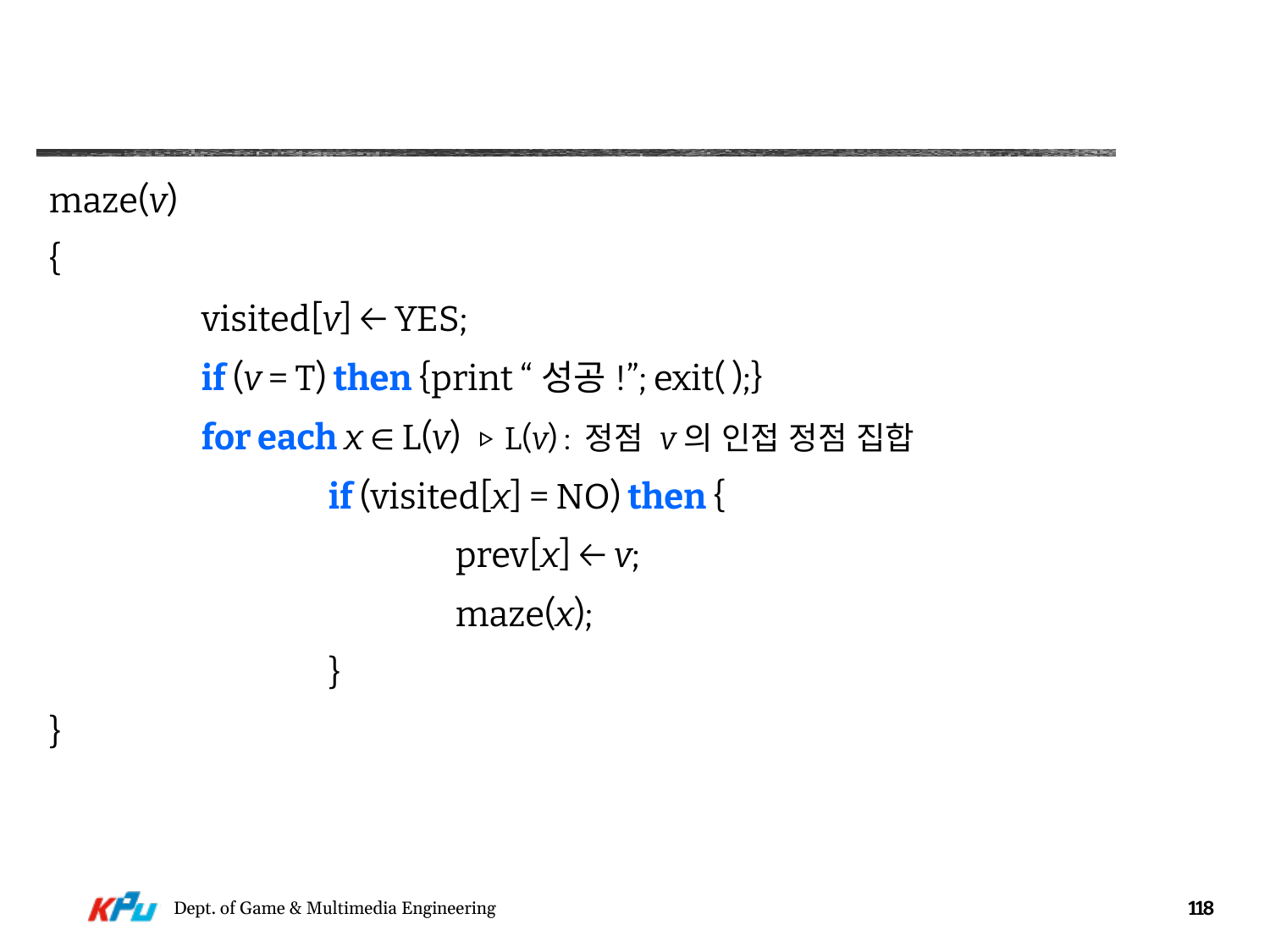

#
maze(v)
{
		visited[v] ← YES;
		if (v = T) then {print “성공!”; exit( );}
		for each x ∈ L(v)  ▷ L(v) : 정점 v의 인접 정점 집합
			if (visited[x] = NO) then {
				prev[x] ← v;
				maze(x);
			}
}
Dept. of Game & Multimedia Engineering
118